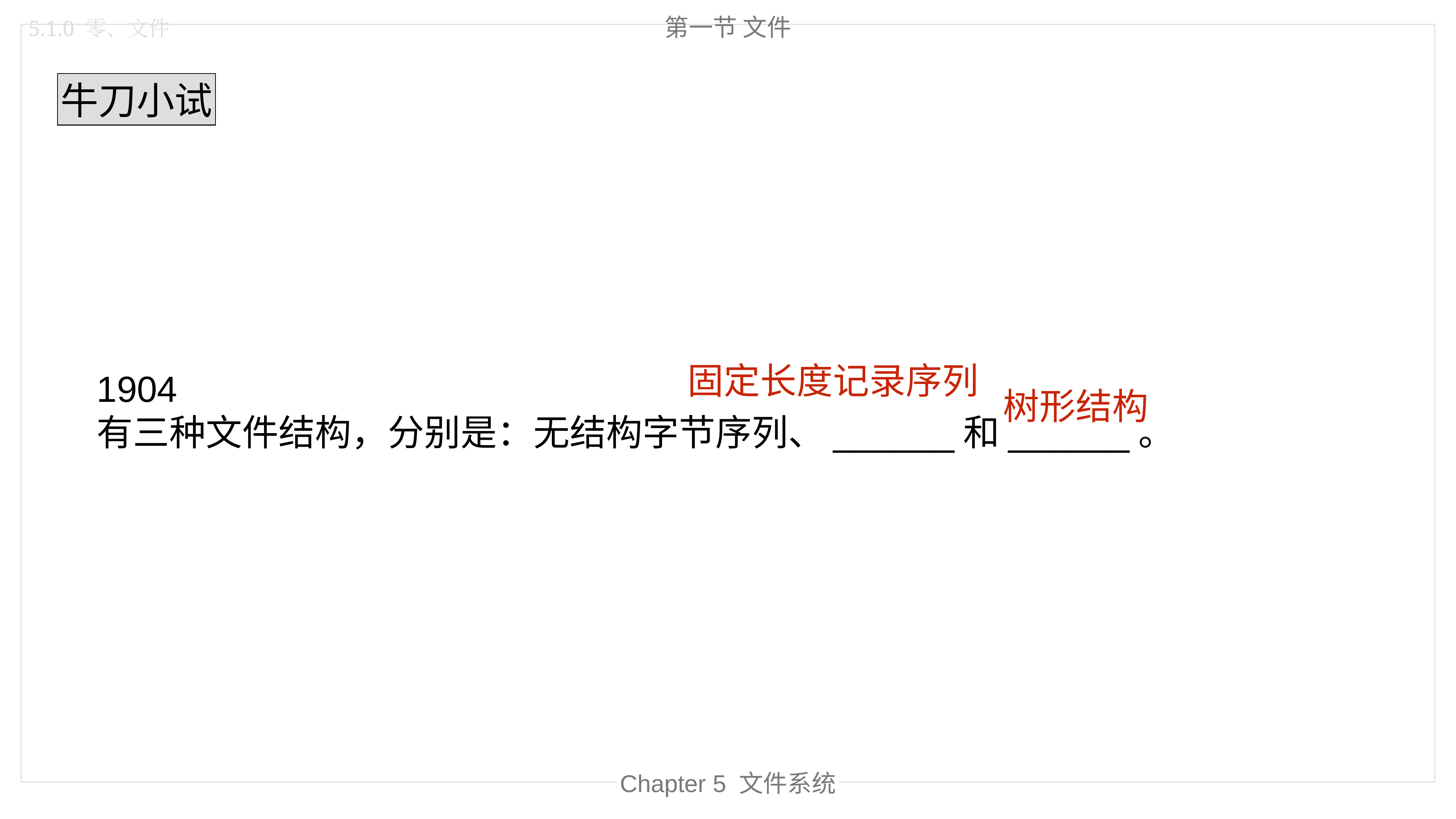

第一节 文件
5.1.0 零、文件

牛刀小试
固定长度记录序列
1904
有三种文件结构，分别是：无结构字节序列、______和______。
树形结构
Chapter 4 内存管理
Chapter 5 文件系统